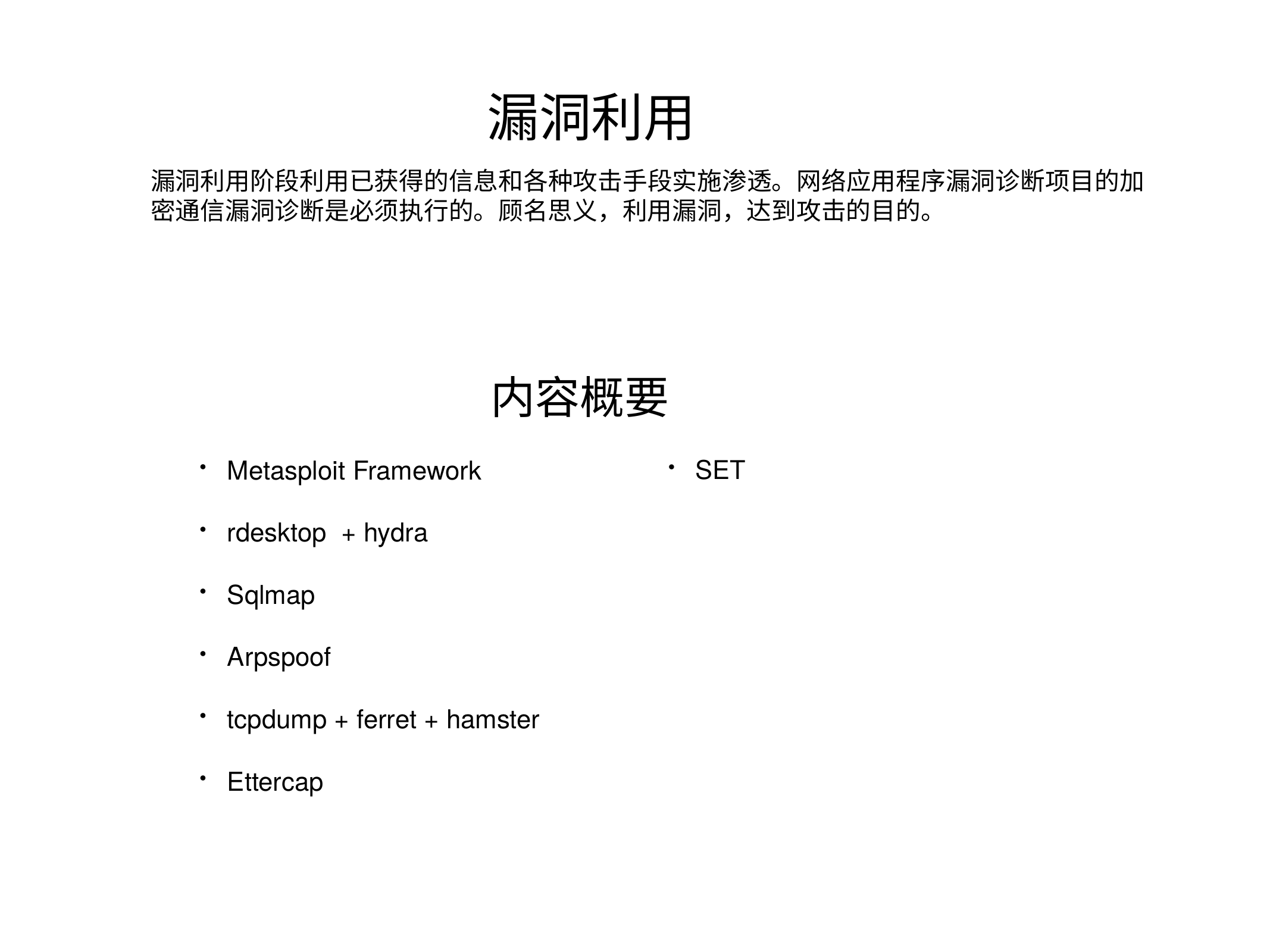

漏洞利用
漏洞利用阶段利用已获得的信息和各种攻击手段实施渗透。网络应用程序漏洞诊断项目的加密通信漏洞诊断是必须执行的。顾名思义，利用漏洞，达到攻击的目的。
内容概要
Metasploit Framework
rdesktop  + hydra
Sqlmap
Arpspoof
tcpdump + ferret + hamster
Ettercap
SET